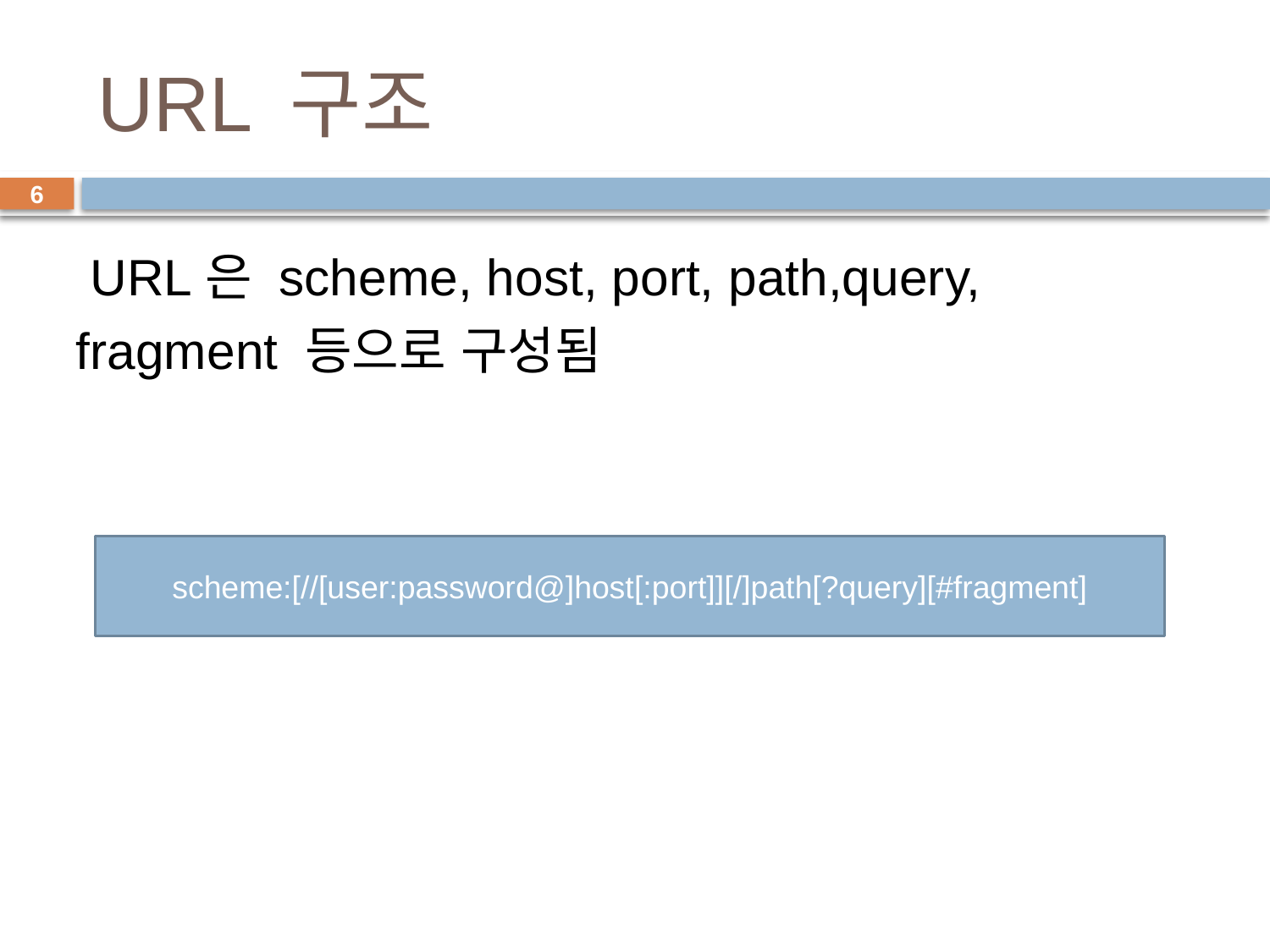

# URL 구조
6
 URL은 scheme, host, port, path,query, fragment 등으로 구성됨
scheme:[//[user:password@]host[:port]][/]path[?query][#fragment]